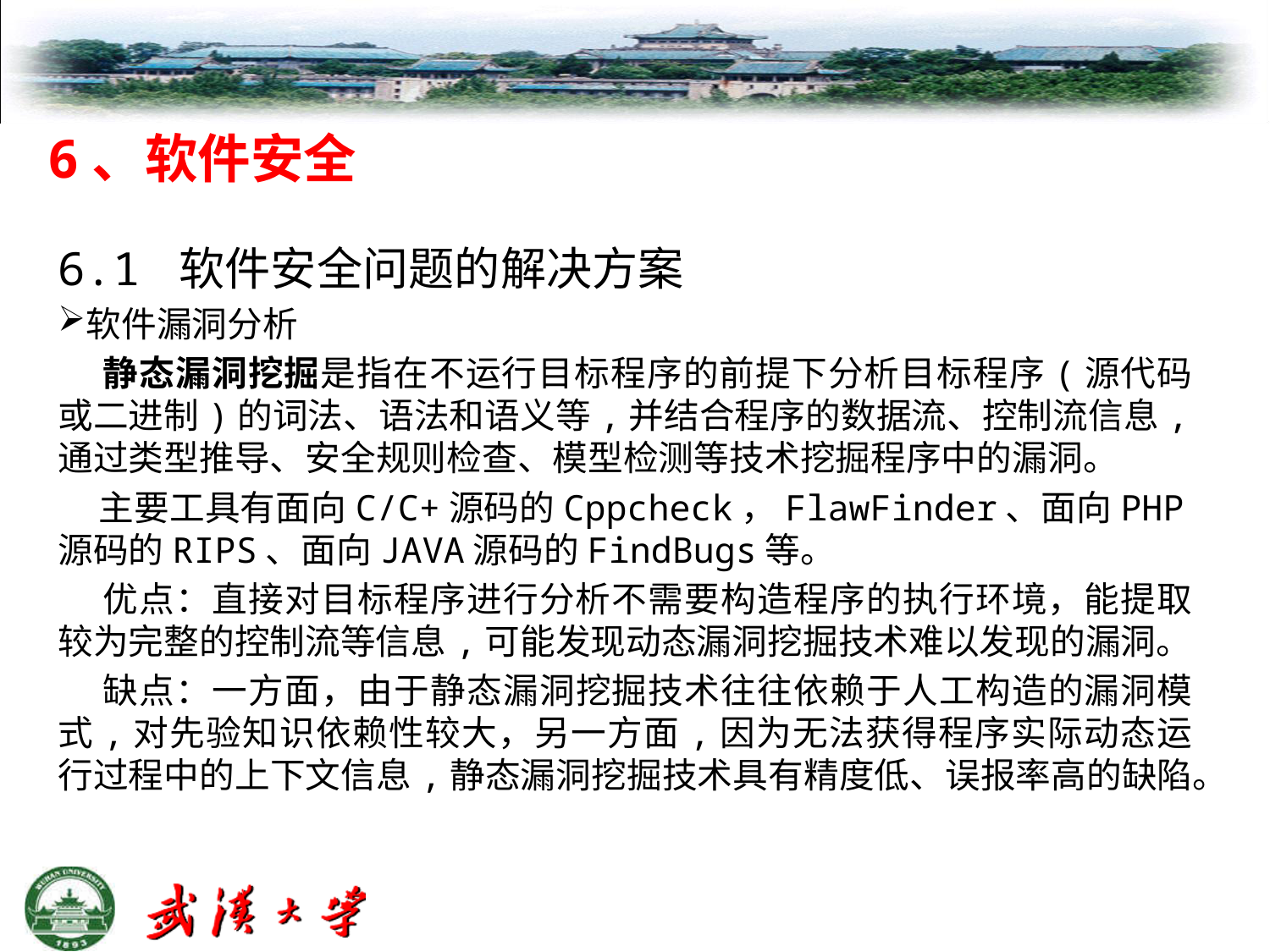

6、软件安全
6.1 软件安全问题的解决方案
软件漏洞分析
    静态漏洞挖掘是指在不运行目标程序的前提下分析目标程序(源代码或二进制)的词法、语法和语义等,并结合程序的数据流、控制流信息,通过类型推导、安全规则检查、模型检测等技术挖掘程序中的漏洞。
    主要工具有面向C/C+源码的Cppcheck，FlawFinder、面向PHP源码的RIPS、面向JAVA源码的FindBugs等。
    优点：直接对目标程序进行分析不需要构造程序的执行环境，能提取较为完整的控制流等信息,可能发现动态漏洞挖掘技术难以发现的漏洞。
    缺点：一方面，由于静态漏洞挖掘技术往往依赖于人工构造的漏洞模式,对先验知识依赖性较大，另一方面,因为无法获得程序实际动态运行过程中的上下文信息,静态漏洞挖掘技术具有精度低、误报率高的缺陷。